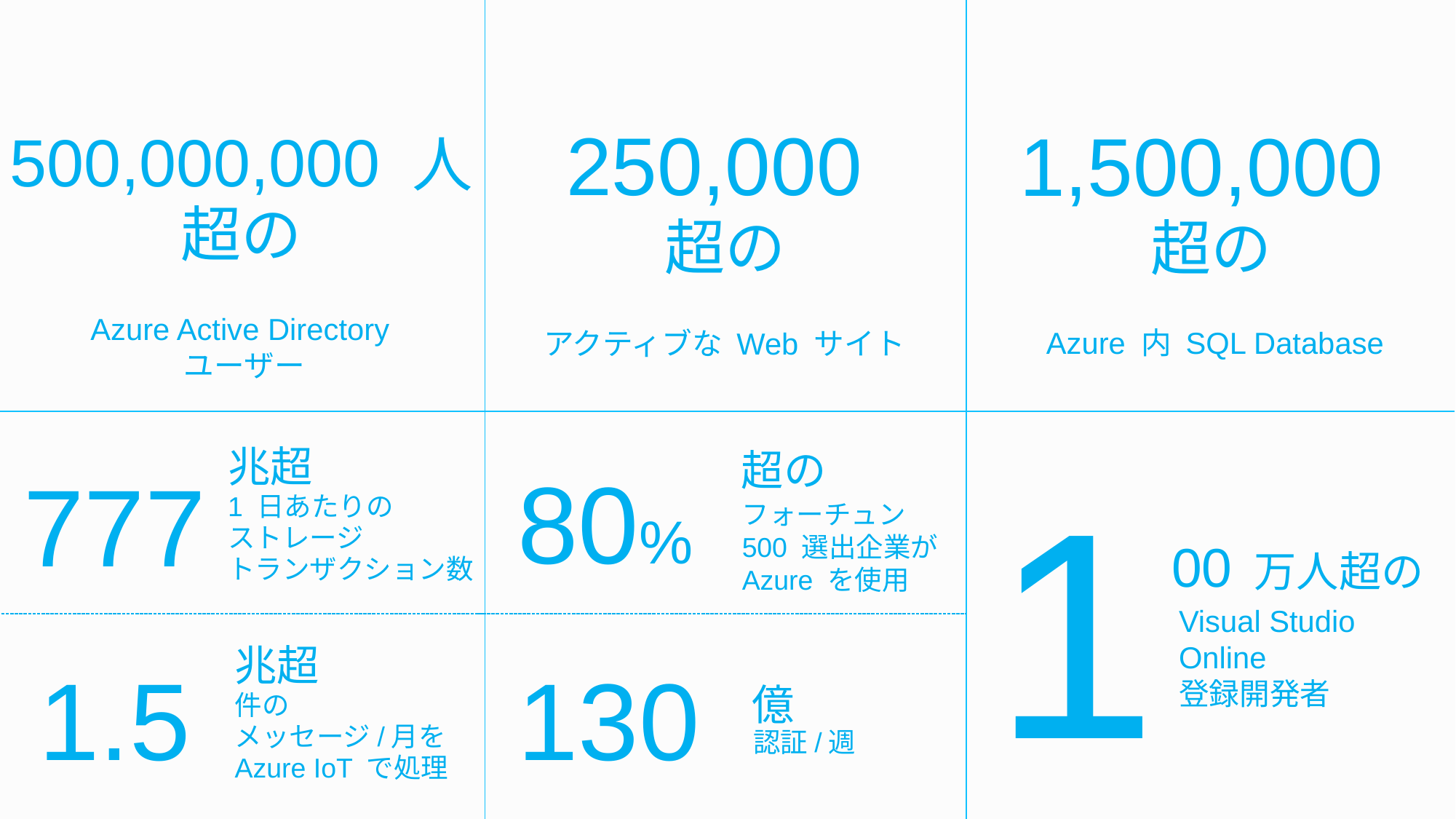

1,500,000
超の
250,000
超の
500,000,000 人超の
Azure Active Directory
ユーザー
Azure 内 SQL Database
アクティブな Web サイト
兆超
1 日あたりの
ストレージ
トランザクション数
777
超の
80%
フォーチュン 500 選出企業が
Azure を使用
1
00 万人超の

Visual Studio Online
登録開発者
兆超
件の
メッセージ/月を
Azure IoT で処理
1.5
130
億
認証/週